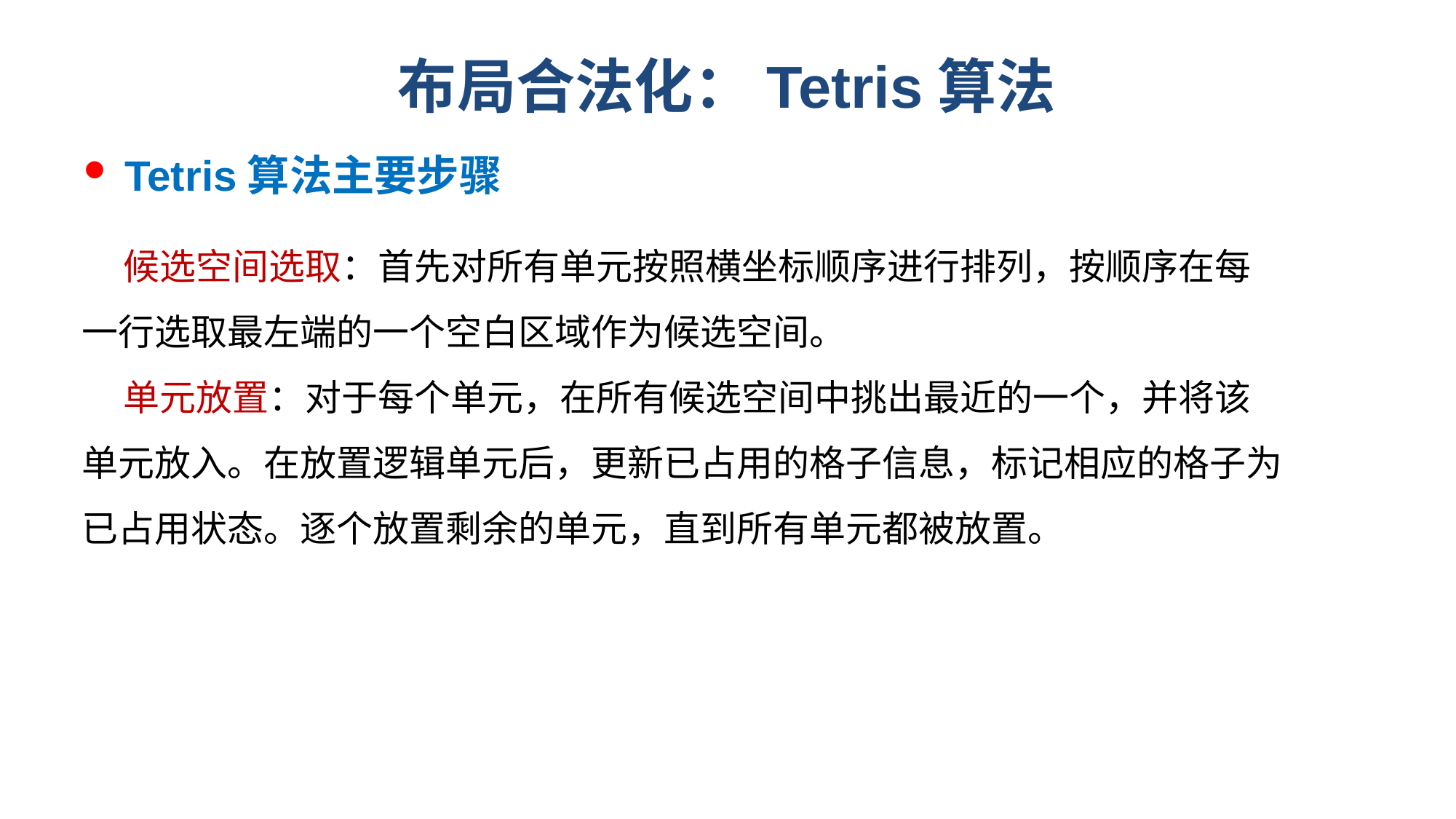

# 布局合法化：Tetris算法
Tetris算法主要步骤
    候选空间选取：首先对所有单元按照横坐标顺序进行排列，按顺序在每一行选取最左端的一个空白区域作为候选空间。
    单元放置：对于每个单元，在所有候选空间中挑出最近的一个，并将该单元放入。在放置逻辑单元后，更新已占用的格子信息，标记相应的格子为已占用状态。逐个放置剩余的单元，直到所有单元都被放置。